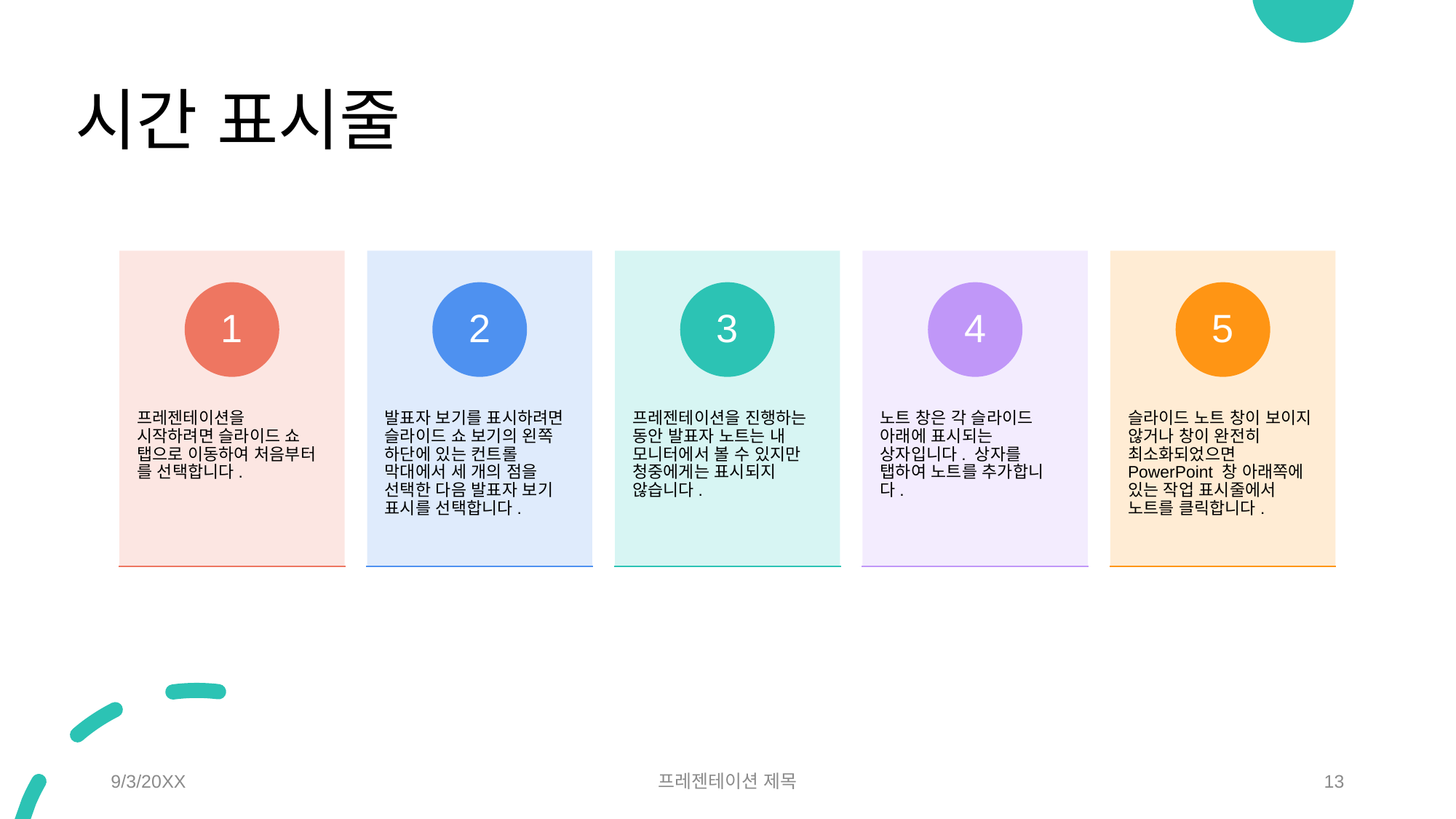

# 시간 표시줄
프레젠테이션을 시작하려면 슬라이드 쇼 탭으로 이동하여 처음부터​​를 선택합니다.
1
발표자 보기를 표시하려면 슬라이드 쇼 보기의 왼쪽 하단에 있는 컨트롤 막대에서 세 개의 점을 선택한 다음 발표자 보기 표시를 선택합니다.
2
프레젠테이션을 진행하는 동안 발표자 노트는 내 모니터에서 볼 수 있지만 청중에게는 표시되지 않습니다.
3
노트 창은 각 슬라이드 아래에 표시되는 상자입니다. 상자를 탭하여 노트를 추가합니다.
4
슬라이드 노트 창이 보이지 않거나 창이 완전히 최소화되었으면 PowerPoint 창 아래쪽에 있는 작업 표시줄에서 노트를 클릭합니다.
5
9/3/20XX
프레젠테이션 제목
13